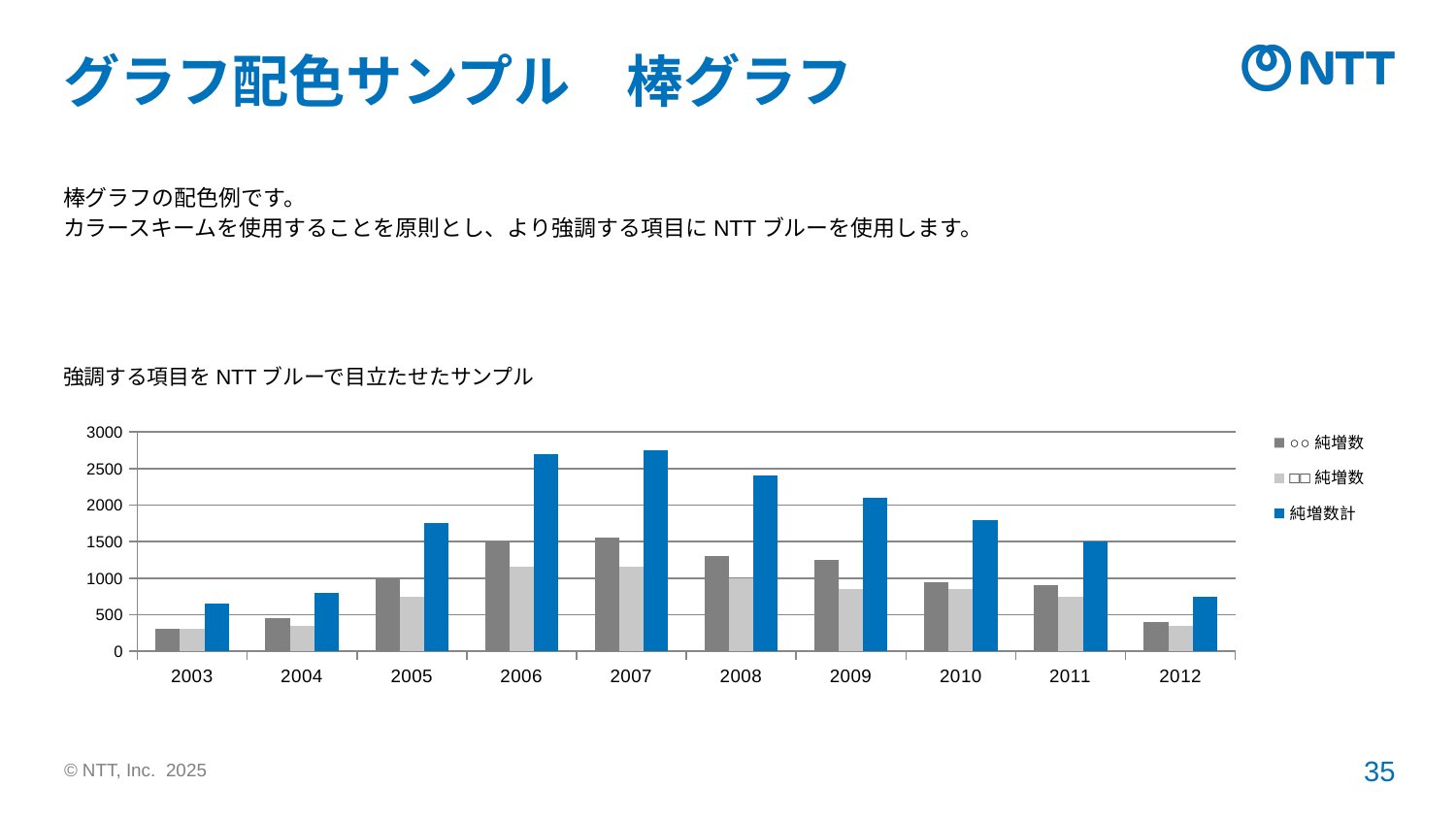

# グラフ配色サンプル　棒グラフ
棒グラフの配色例です。
カラースキームを使用することを原則とし、より強調する項目にNTTブルーを使用します。
強調する項目をNTTブルーで目立たせたサンプル

### Chart

| Category | ○○純増数 | □□純増数 | 純増数計 |
|---|---|---|---|
| 2003 | 300.0 | 300.0 | 650.0 |
| 2004 | 450.0 | 350.0 | 800.0 |
| 2005 | 1000.0 | 750.0 | 1750.0 |
| 2006 | 1500.0 | 1150.0 | 2700.0 |
| 2007 | 1550.0 | 1150.0 | 2750.0 |
| 2008 | 1300.0 | 1000.0 | 2400.0 |
| 2009 | 1250.0 | 850.0 | 2100.0 |
| 2010 | 950.0 | 850.0 | 1800.0 |
| 2011 | 900.0 | 750.0 | 1500.0 |
| 2012 | 400.0 | 350.0 | 750.0 |